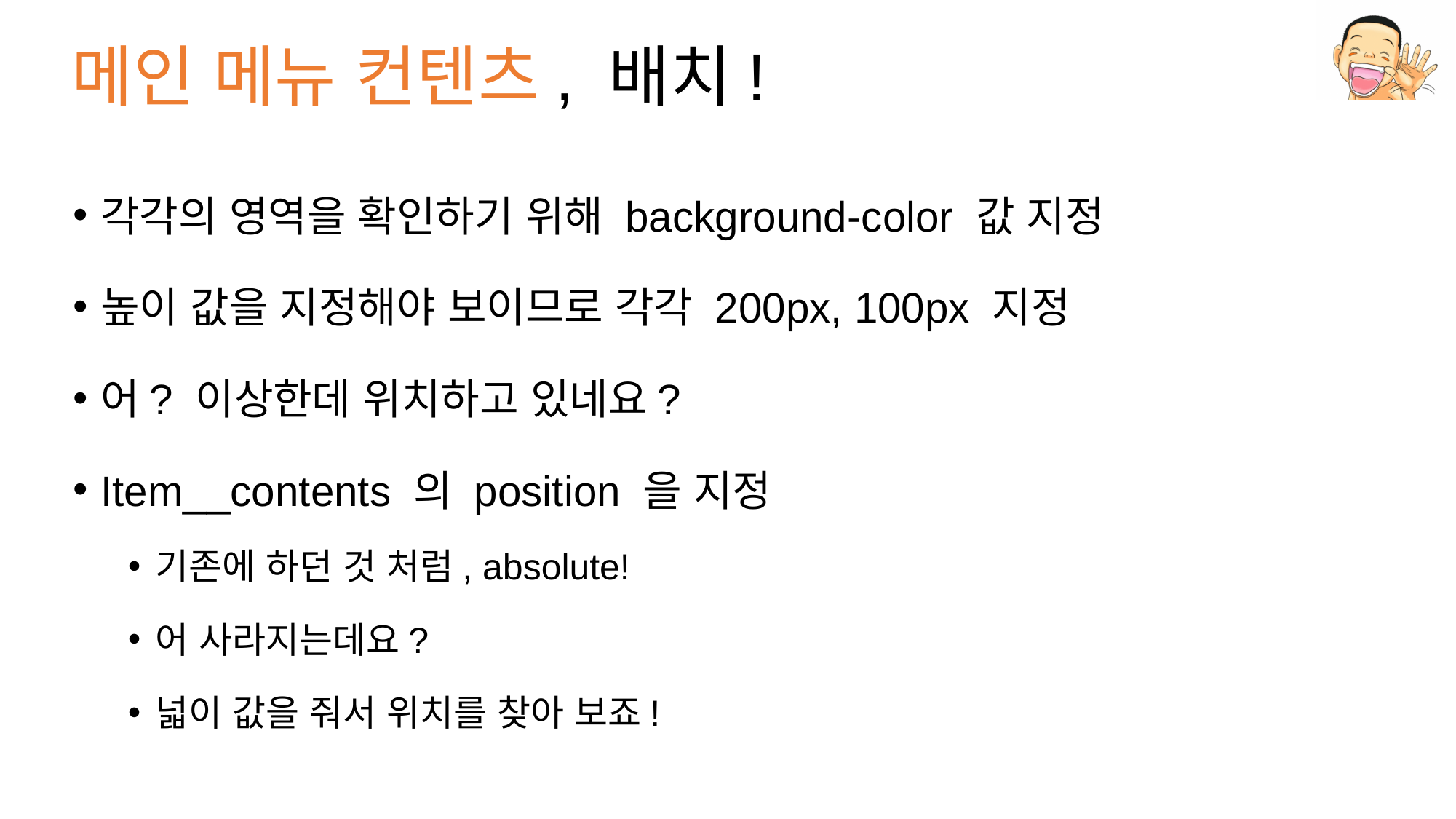

# 메인 메뉴 컨텐츠, 배치!
각각의 영역을 확인하기 위해 background-color 값 지정
높이 값을 지정해야 보이므로 각각 200px, 100px 지정
어? 이상한데 위치하고 있네요?
Item__contents 의 position 을 지정
기존에 하던 것 처럼, absolute!
어 사라지는데요?
넓이 값을 줘서 위치를 찾아 보죠!